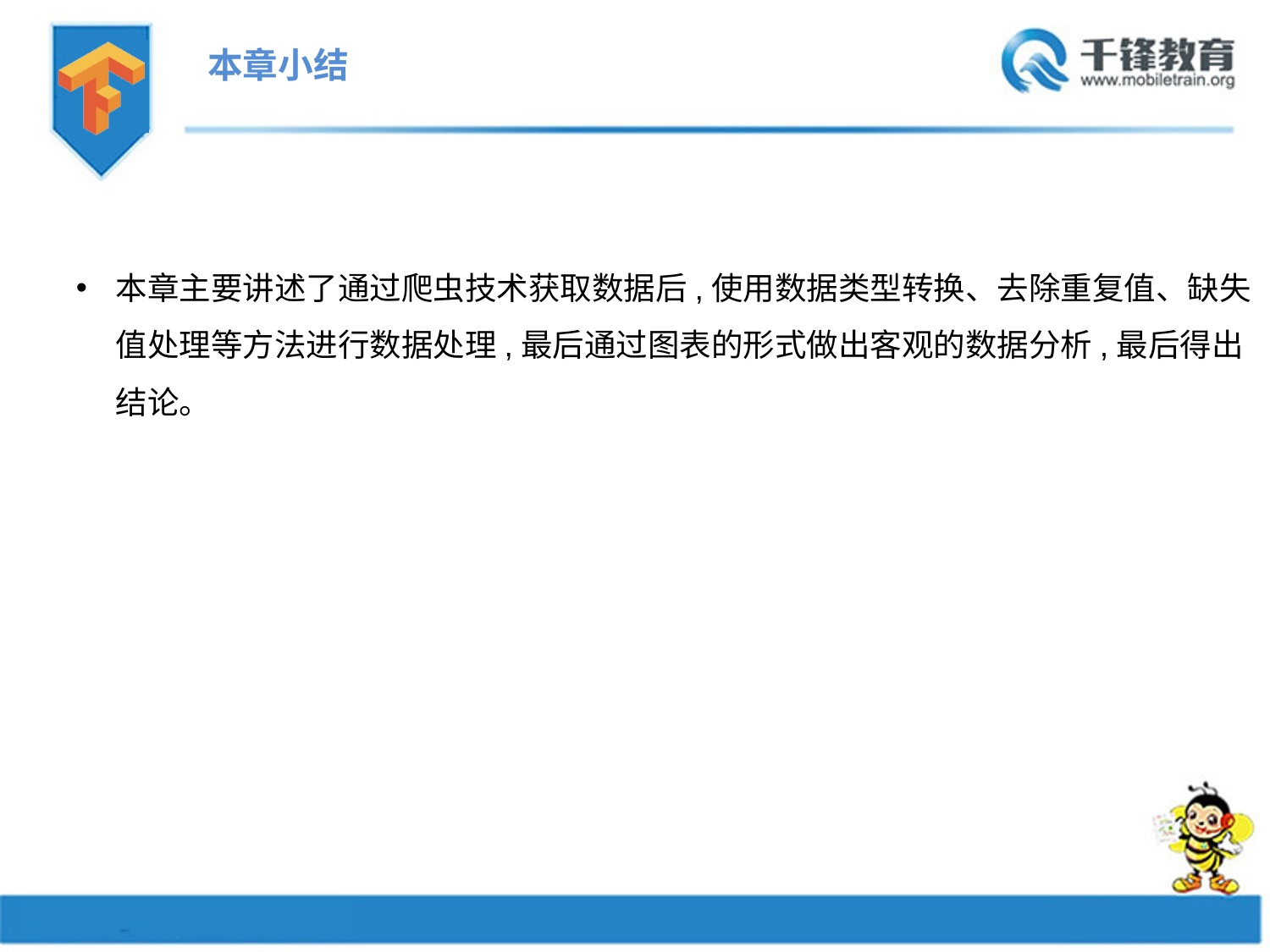

本章小结
本章主要讲述了通过爬虫技术获取数据后,使用数据类型转换、去除重复值、缺失值处理等方法进行数据处理,最后通过图表的形式做出客观的数据分析,最后得出结论。